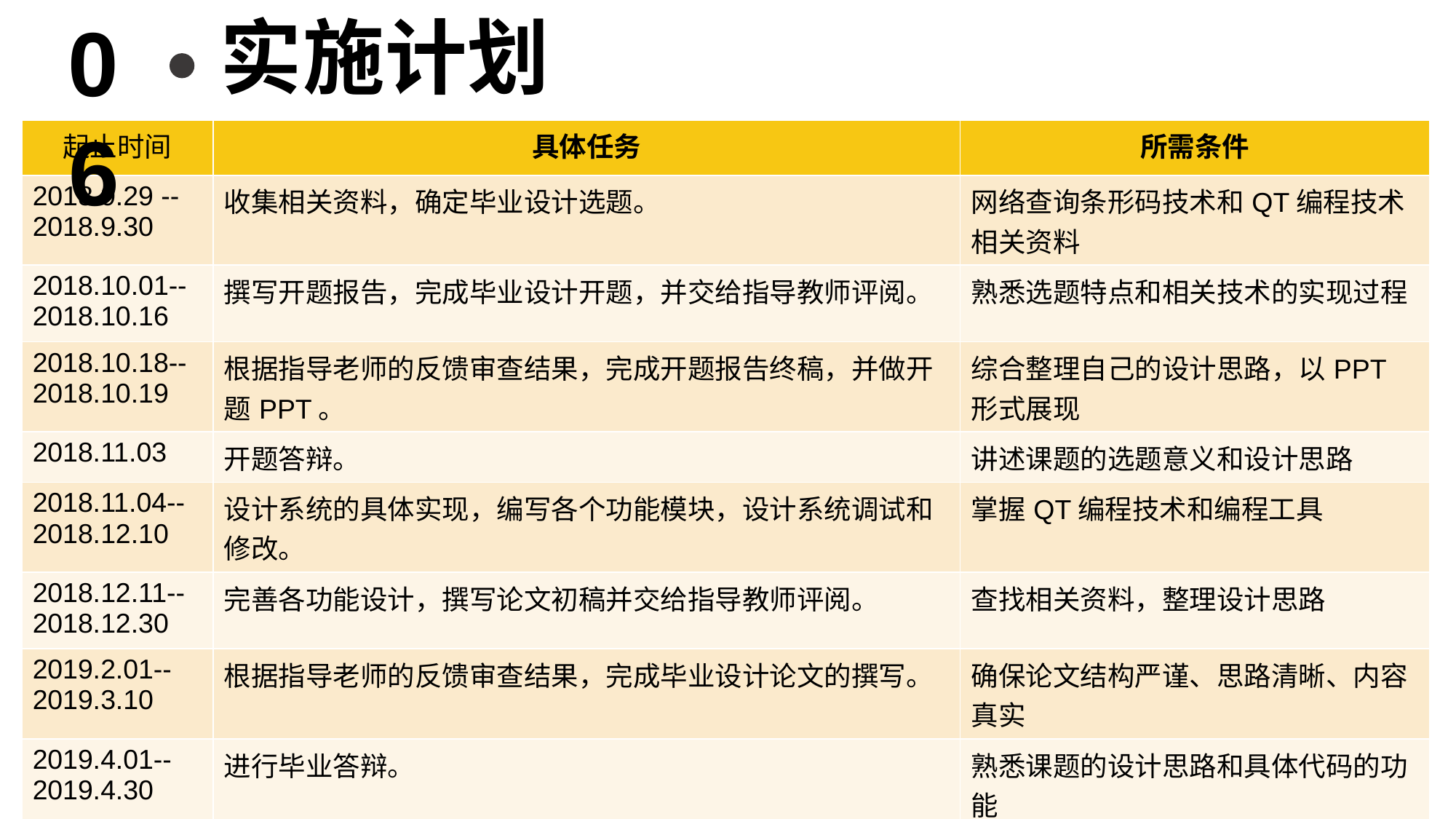

06
实施计划

| 起止时间 | 具体任务 | 所需条件 |
| --- | --- | --- |
| 2018.9.29 --2018.9.30 | 收集相关资料，确定毕业设计选题。 | 网络查询条形码技术和QT编程技术相关资料 |
| 2018.10.01--2018.10.16 | 撰写开题报告，完成毕业设计开题，并交给指导教师评阅。 | 熟悉选题特点和相关技术的实现过程 |
| 2018.10.18--2018.10.19 | 根据指导老师的反馈审查结果，完成开题报告终稿，并做开题PPT。 | 综合整理自己的设计思路，以PPT形式展现 |
| 2018.11.03 | 开题答辩。 | 讲述课题的选题意义和设计思路 |
| 2018.11.04--2018.12.10 | 设计系统的具体实现，编写各个功能模块，设计系统调试和修改。 | 掌握QT编程技术和编程工具 |
| 2018.12.11--2018.12.30 | 完善各功能设计，撰写论文初稿并交给指导教师评阅。 | 查找相关资料，整理设计思路 |
| 2019.2.01--2019.3.10 | 根据指导老师的反馈审查结果，完成毕业设计论文的撰写。 | 确保论文结构严谨、思路清晰、内容真实 |
| 2019.4.01--2019.4.30 | 进行毕业答辩。 | 熟悉课题的设计思路和具体代码的功能 |